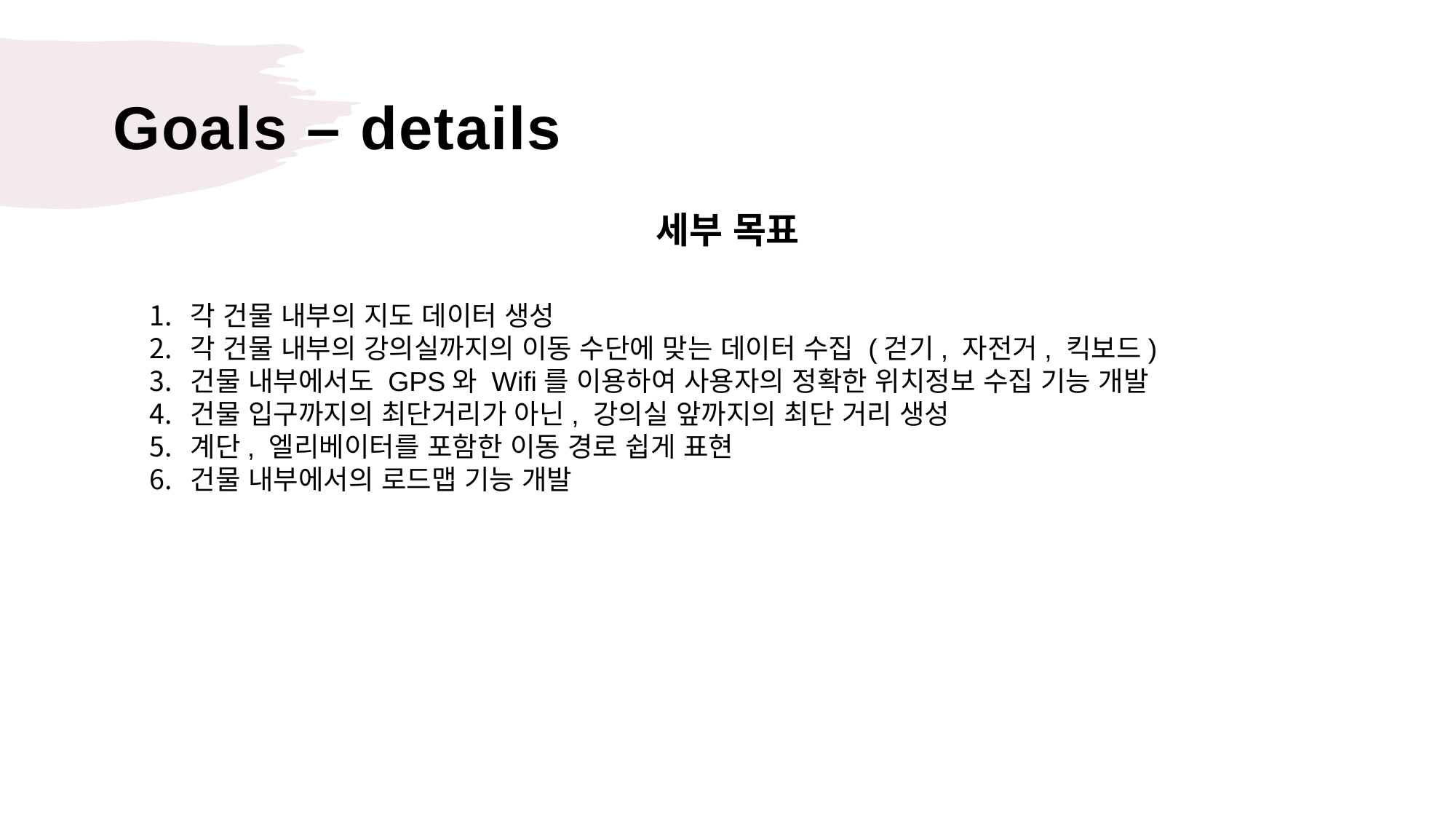

# Goals – details
세부 목표
각 건물 내부의 지도 데이터 생성
각 건물 내부의 강의실까지의 이동 수단에 맞는 데이터 수집 (걷기, 자전거, 킥보드)
건물 내부에서도 GPS와 Wifi를 이용하여 사용자의 정확한 위치정보 수집 기능 개발
건물 입구까지의 최단거리가 아닌, 강의실 앞까지의 최단 거리 생성
계단, 엘리베이터를 포함한 이동 경로 쉽게 표현
건물 내부에서의 로드맵 기능 개발